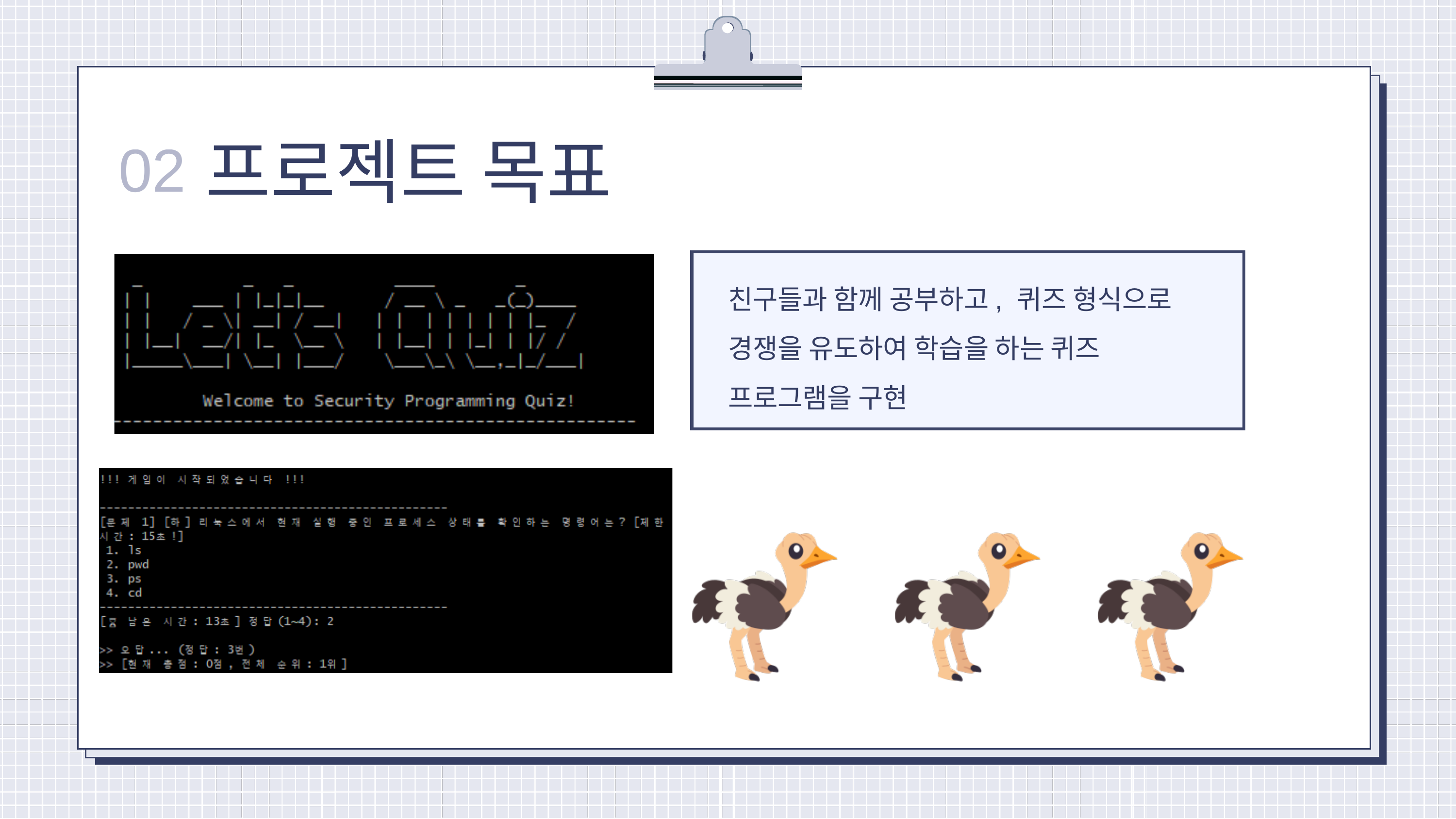

프로젝트 목표
02

친구들과 함께 공부하고, 퀴즈 형식으로
경쟁을 유도하여 학습을 하는 퀴즈
프로그램을 구현